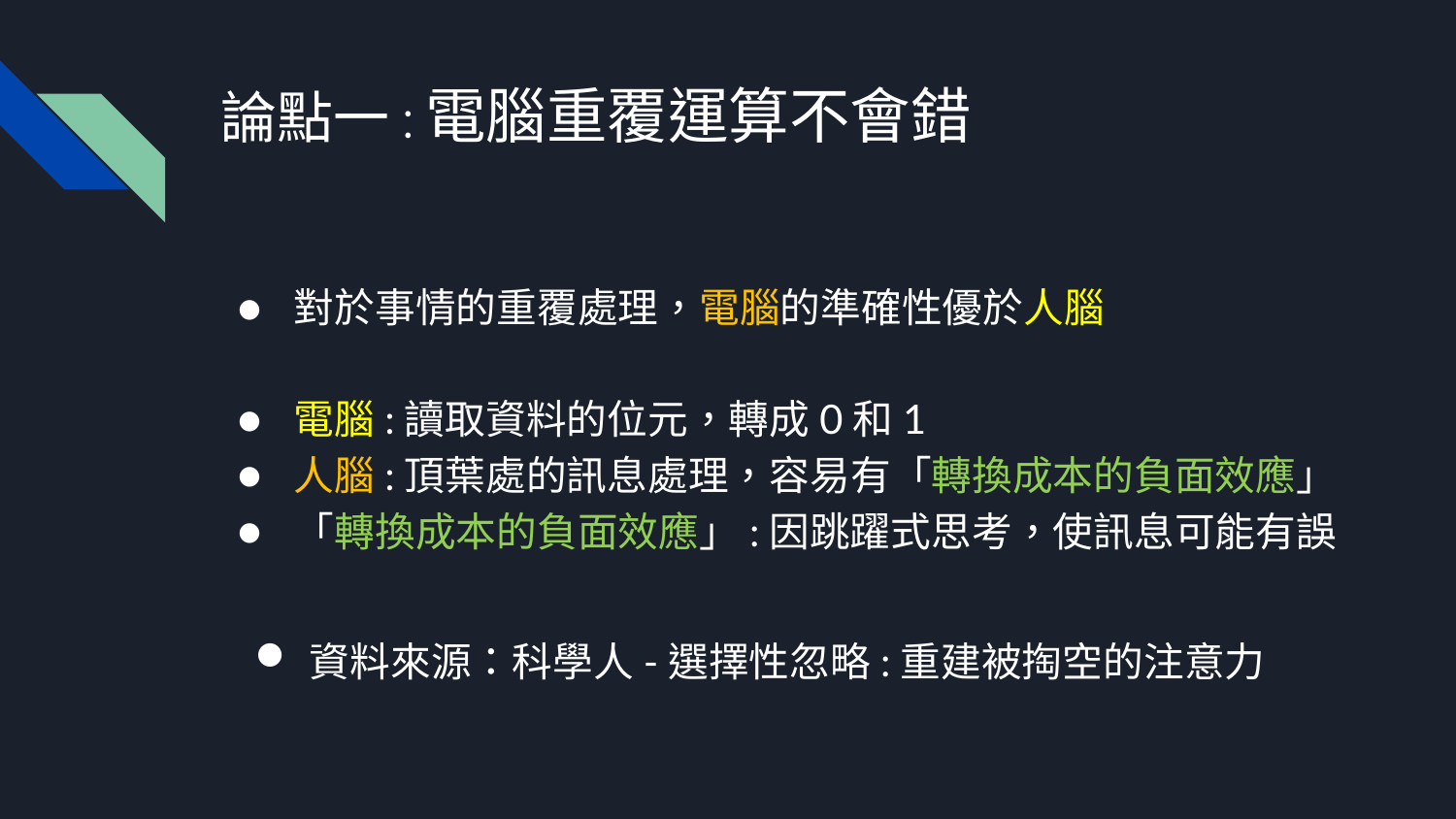

# 論點一:電腦重覆運算不會錯
對於事情的重覆處理，電腦的準確性優於人腦

電腦:讀取資料的位元，轉成0和1
人腦:頂葉處的訊息處理，容易有「轉換成本的負面效應」
「轉換成本的負面效應」:因跳躍式思考，使訊息可能有誤

資料來源：科學人-選擇性忽略:重建被掏空的注意力